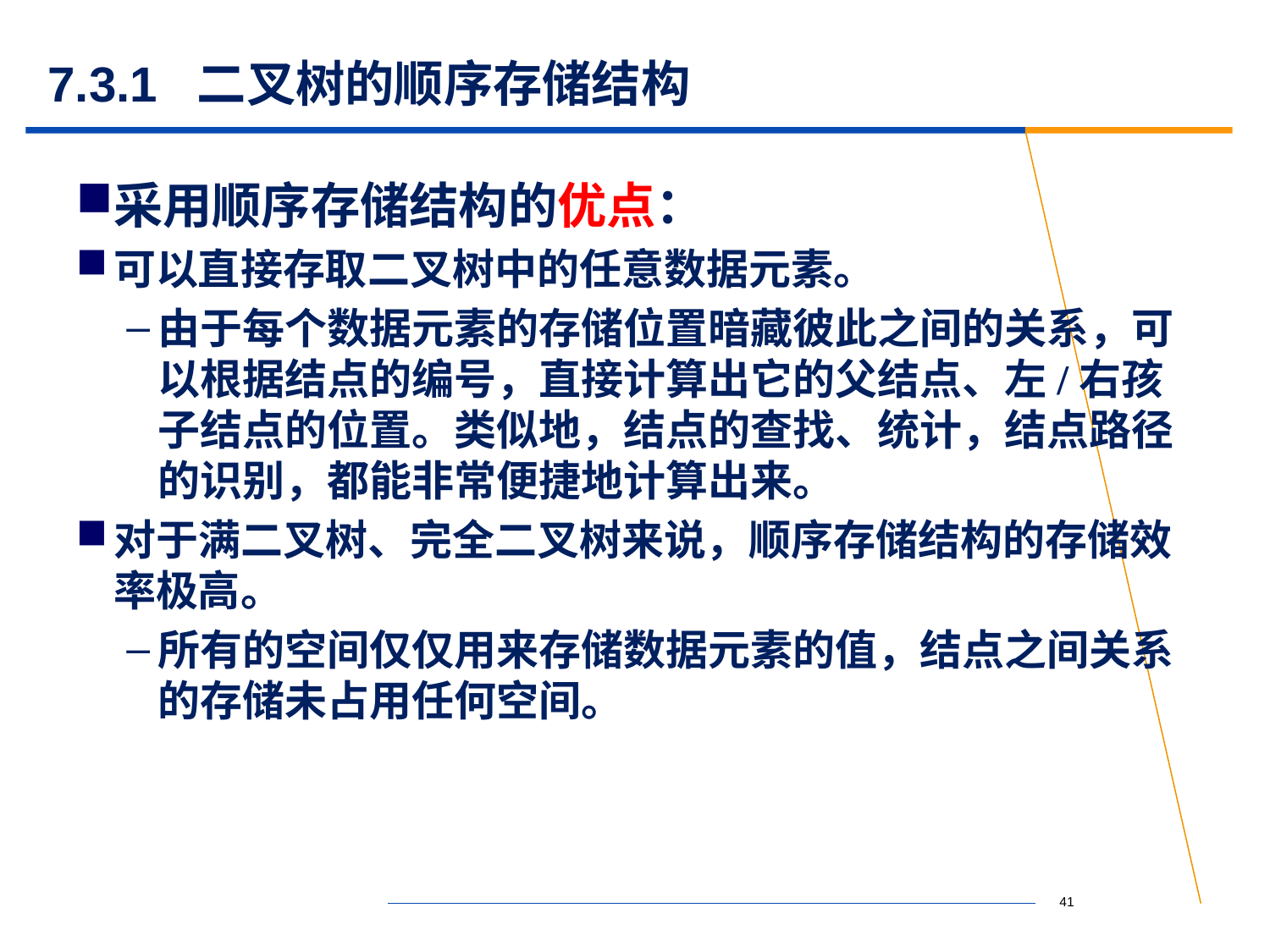

# 7.3.1  二叉树的顺序存储结构
采用顺序存储结构的优点：
可以直接存取二叉树中的任意数据元素。
由于每个数据元素的存储位置暗藏彼此之间的关系，可以根据结点的编号，直接计算出它的父结点、左/右孩子结点的位置。类似地，结点的查找、统计，结点路径的识别，都能非常便捷地计算出来。
对于满二叉树、完全二叉树来说，顺序存储结构的存储效率极高。
所有的空间仅仅用来存储数据元素的值，结点之间关系的存储未占用任何空间。